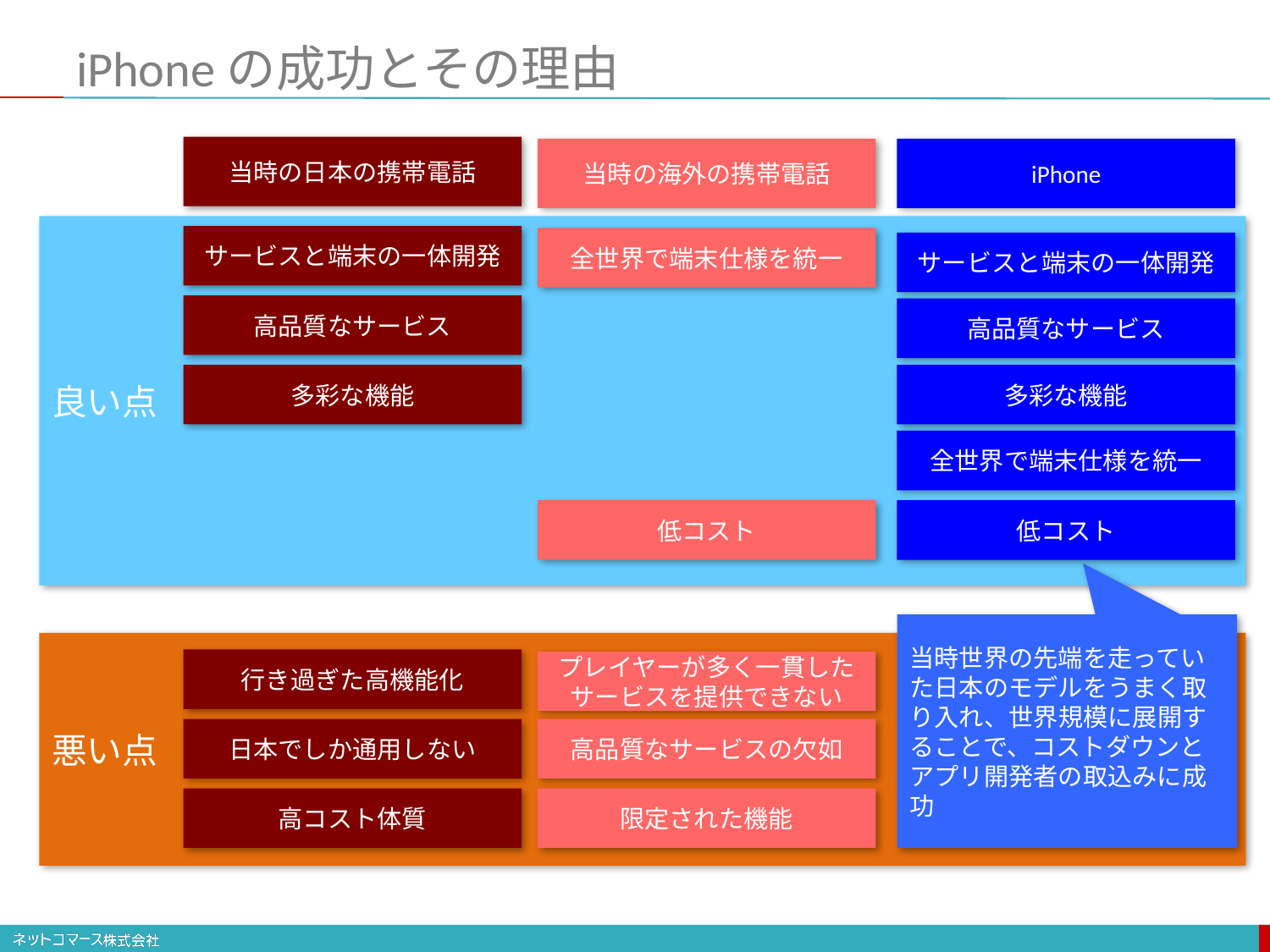

# iPhoneの成功とその理由
当時の日本の携帯電話
当時の海外の携帯電話
iPhone
良い点
サービスと端末の一体開発
全世界で端末仕様を統一
サービスと端末の一体開発
高品質なサービス
高品質なサービス
多彩な機能
多彩な機能
全世界で端末仕様を統一
低コスト
低コスト
当時世界の先端を走っていた日本のモデルをうまく取り入れ、世界規模に展開することで、コストダウンとアプリ開発者の取込みに成功
悪い点
行き過ぎた高機能化
プレイヤーが多く一貫したサービスを提供できない
日本でしか通用しない
高品質なサービスの欠如
高コスト体質
限定された機能